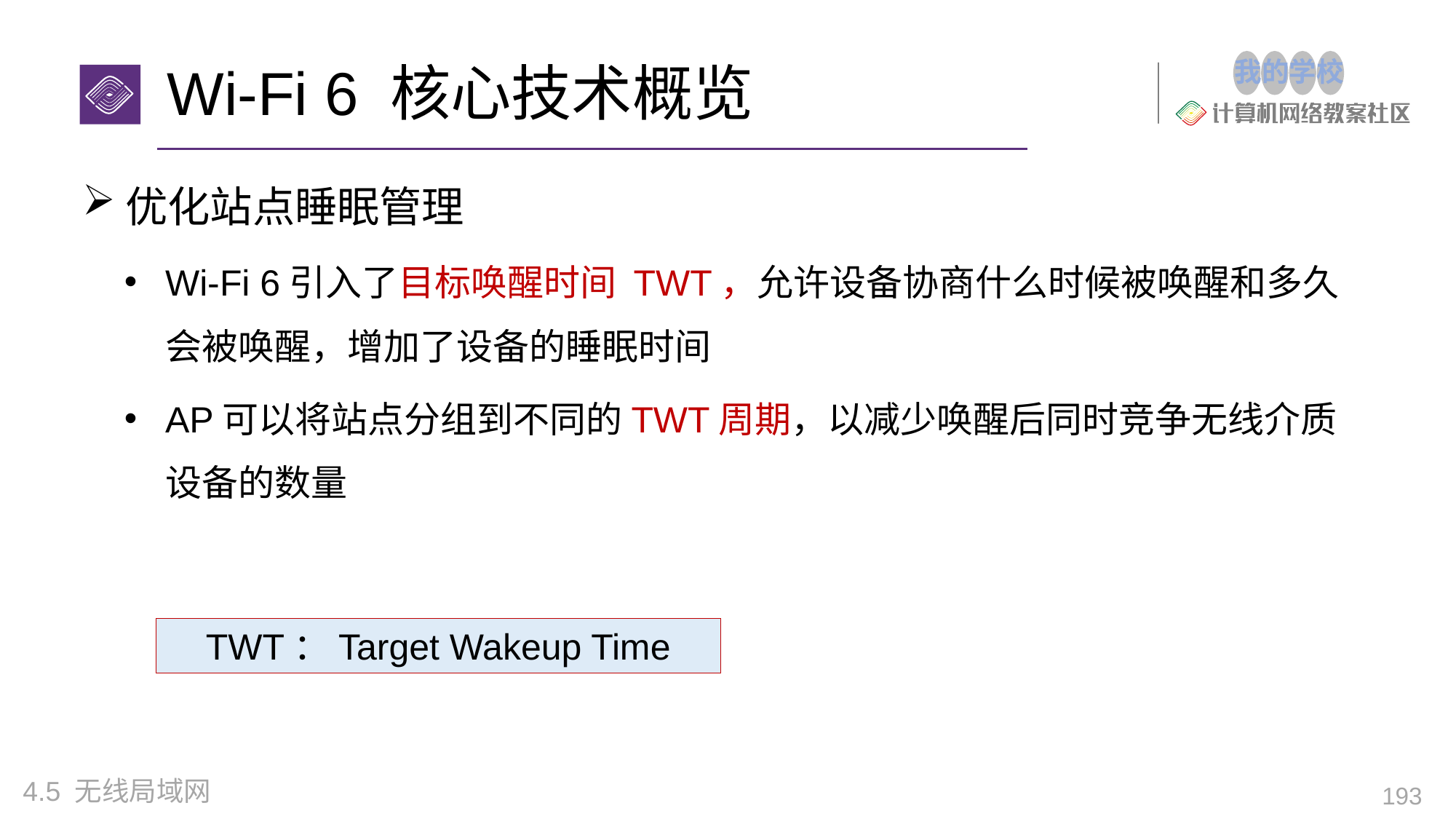

# Wi-Fi 6 核心技术概览
优化站点睡眠管理
Wi-Fi 6引入了目标唤醒时间 TWT，允许设备协商什么时候被唤醒和多久会被唤醒，增加了设备的睡眠时间
AP可以将站点分组到不同的TWT周期，以减少唤醒后同时竞争无线介质设备的数量
TWT：Target Wakeup Time
4.5 无线局域网
193